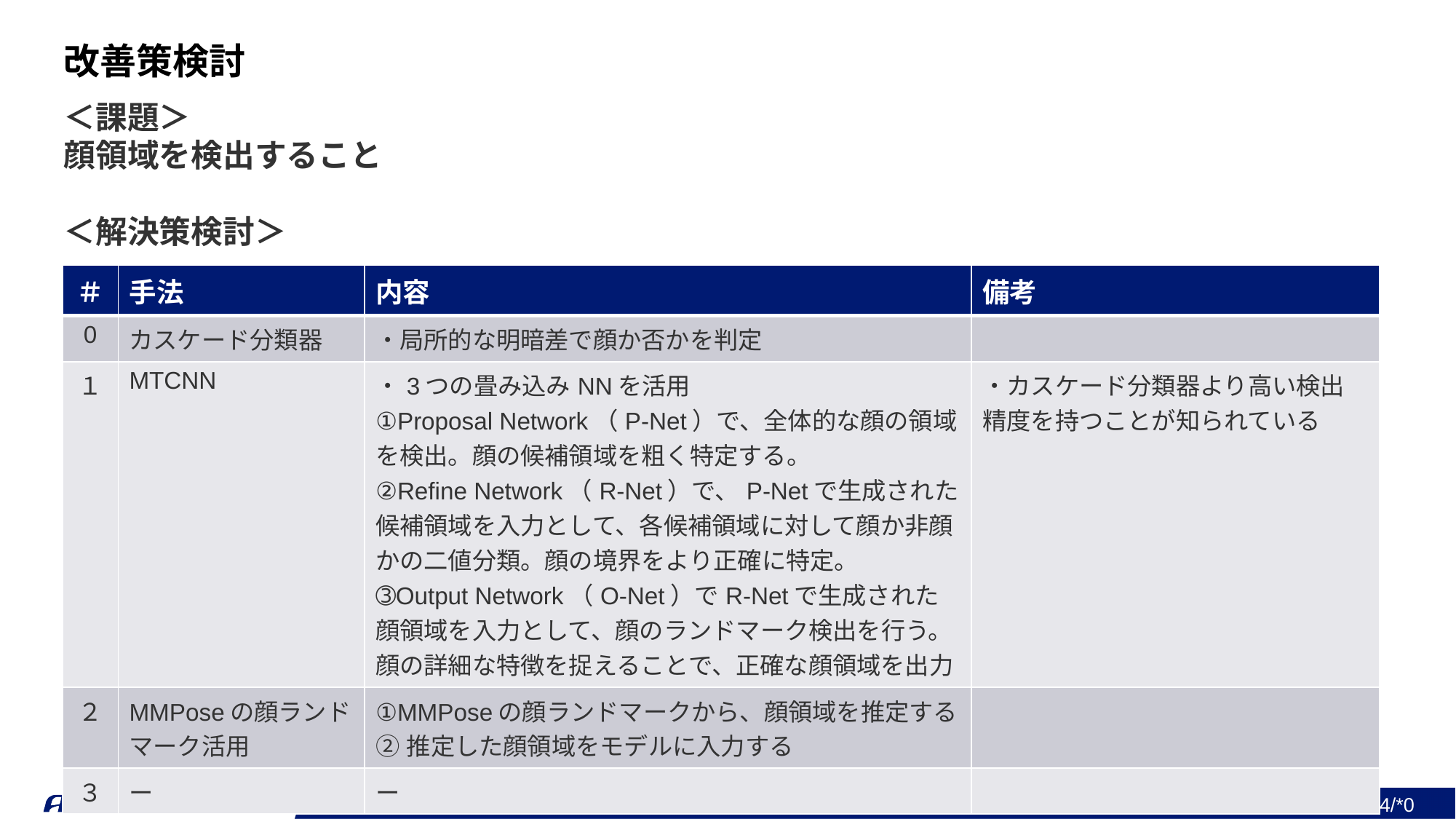

改善策検討
＜課題＞
顔領域を検出すること

＜解決策検討＞
| ＃ | 手法 | 内容 | 備考 |
| --- | --- | --- | --- |
| 0 | カスケード分類器 | ・局所的な明暗差で顔か否かを判定 |  |
| １ | MTCNN | ・3つの畳み込みNNを活用 ①Proposal Network（P-Net）で、全体的な顔の領域を検出。顔の候補領域を粗く特定する。 ②Refine Network（R-Net）で、P-Netで生成された候補領域を入力として、各候補領域に対して顔か非顔かの二値分類。顔の境界をより正確に特定。 ➂Output Network（O-Net）でR-Netで生成された顔領域を入力として、顔のランドマーク検出を行う。 顔の詳細な特徴を捉えることで、正確な顔領域を出力 | ・カスケード分類器より高い検出精度を持つことが知られている |
| ２ | MMPoseの顔ランドマーク活用 | ①MMPoseの顔ランドマークから、顔領域を推定する ②推定した顔領域をモデルに入力する |  |
| ３ | ー | ー |  |
August 4, 2024